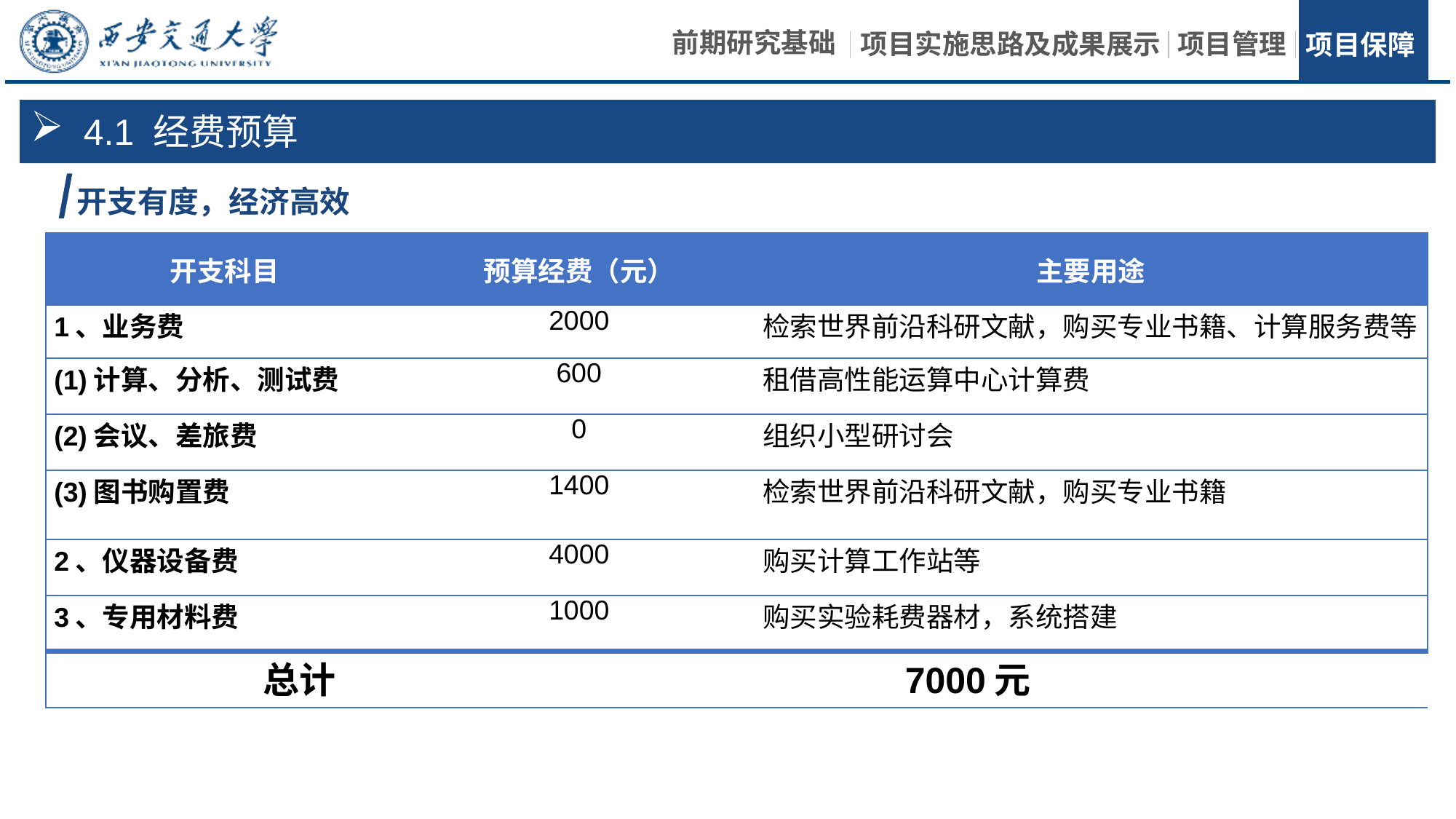

4.1 经费预算
开支有度，经济高效

| 开支科目 | 预算经费（元） | 主要用途 |
| --- | --- | --- |
| 1、业务费 | 2000 | 检索世界前沿科研文献，购买专业书籍、计算服务费等 |
| (1)计算、分析、测试费 | 600 | 租借高性能运算中心计算费 |
| (2)会议、差旅费 | 0 | 组织小型研讨会 |
| (3)图书购置费 | 1400 | 检索世界前沿科研文献，购买专业书籍 |
| 2、仪器设备费 | 4000 | 购买计算工作站等 |
| 3、专用材料费 | 1000 | 购买实验耗费器材，系统搭建 |
| 总计 |  | 7000元 |